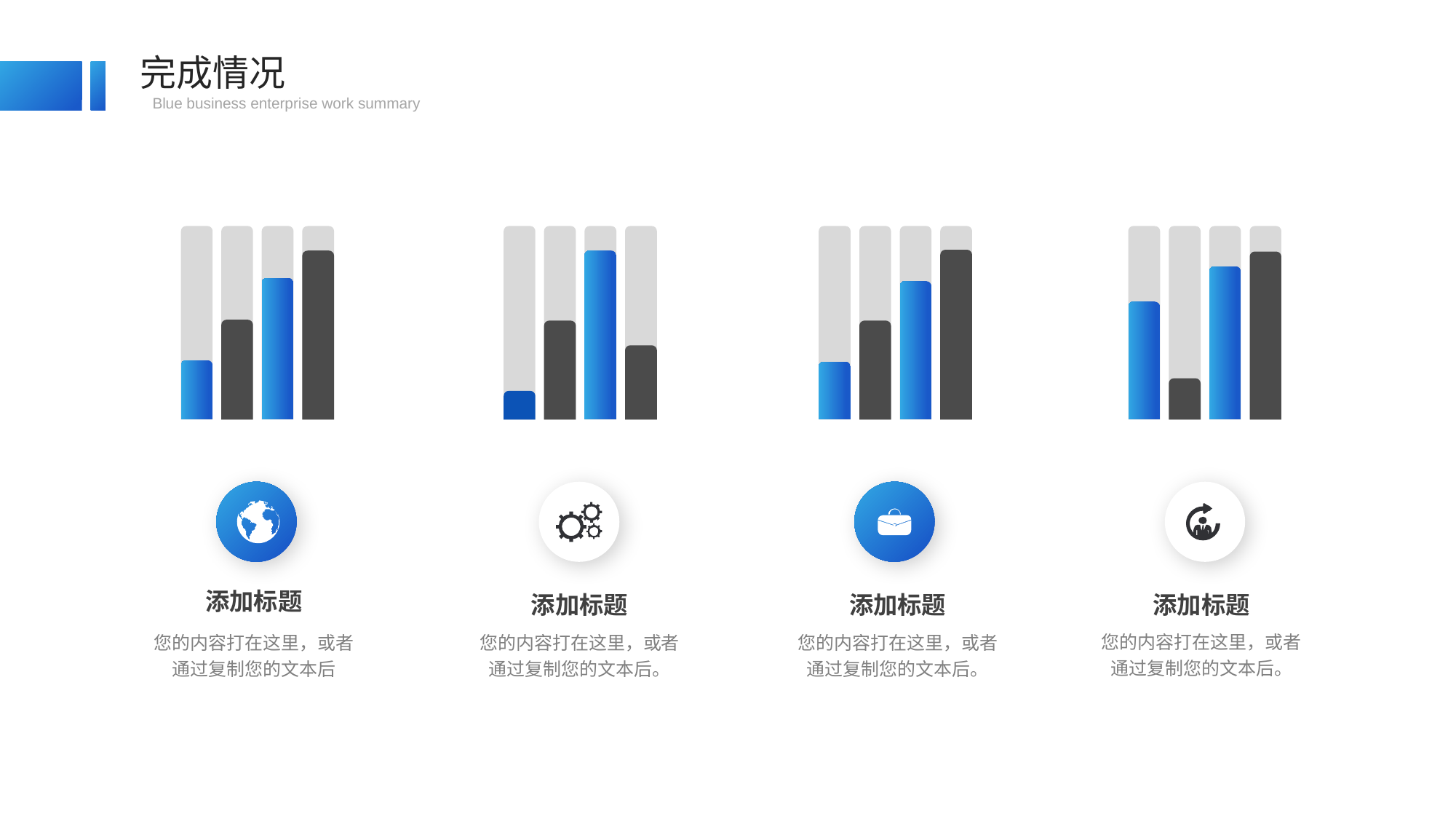

完成情况
Blue business enterprise work summary

添加标题
添加标题
添加标题
添加标题
您的内容打在这里，或者通过复制您的文本后。
您的内容打在这里，或者通过复制您的文本后
您的内容打在这里，或者通过复制您的文本后。
您的内容打在这里，或者通过复制您的文本后。
延时符